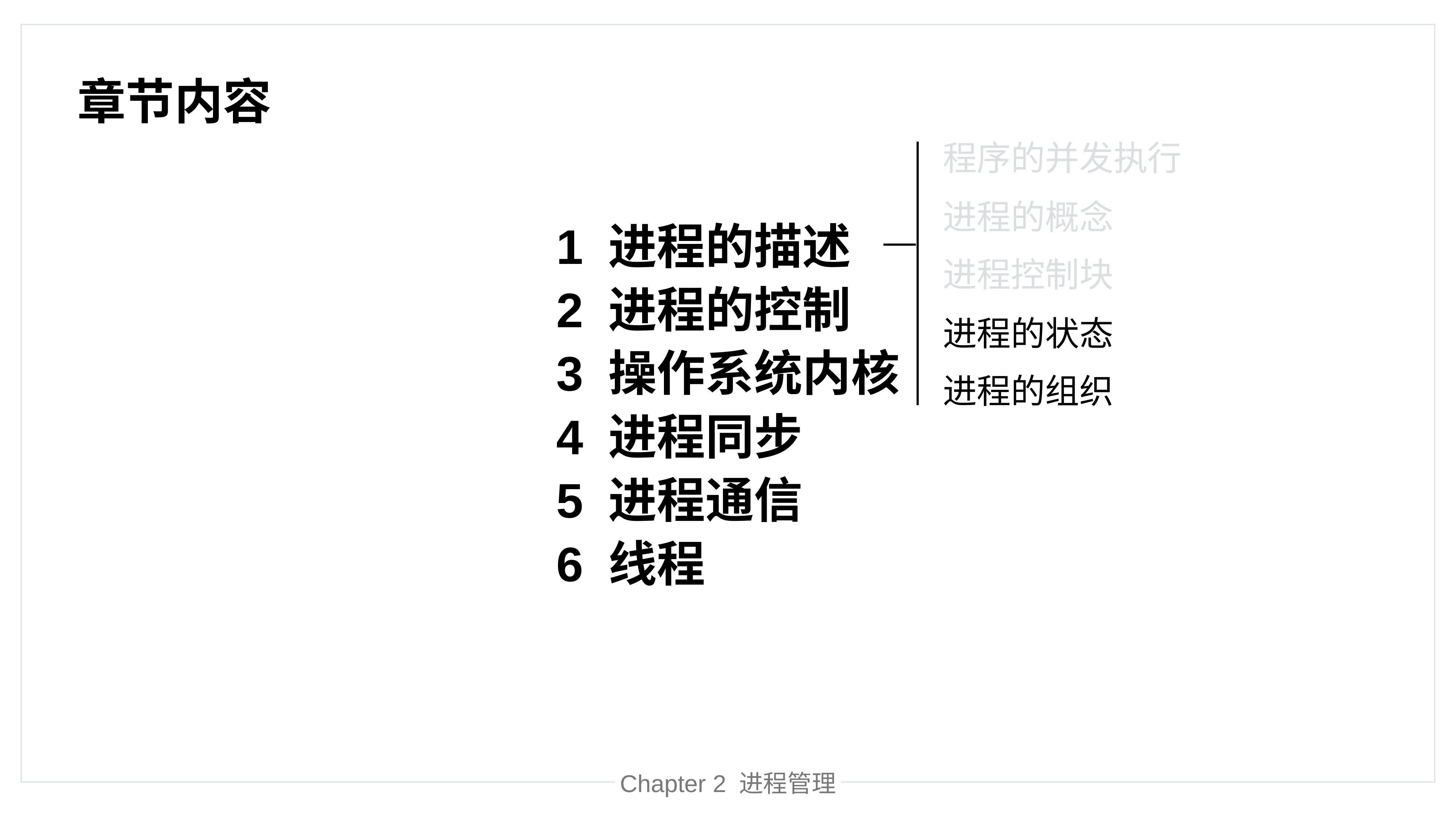

章节内容
程序的并发执行

进程的概念
1 进程的描述
进程控制块

2 进程的控制
进程的状态
3 操作系统内核
进程的组织
4 进程同步
5 进程通信
6 线程
Chapter 处理器管理
Chapter 2 进程管理